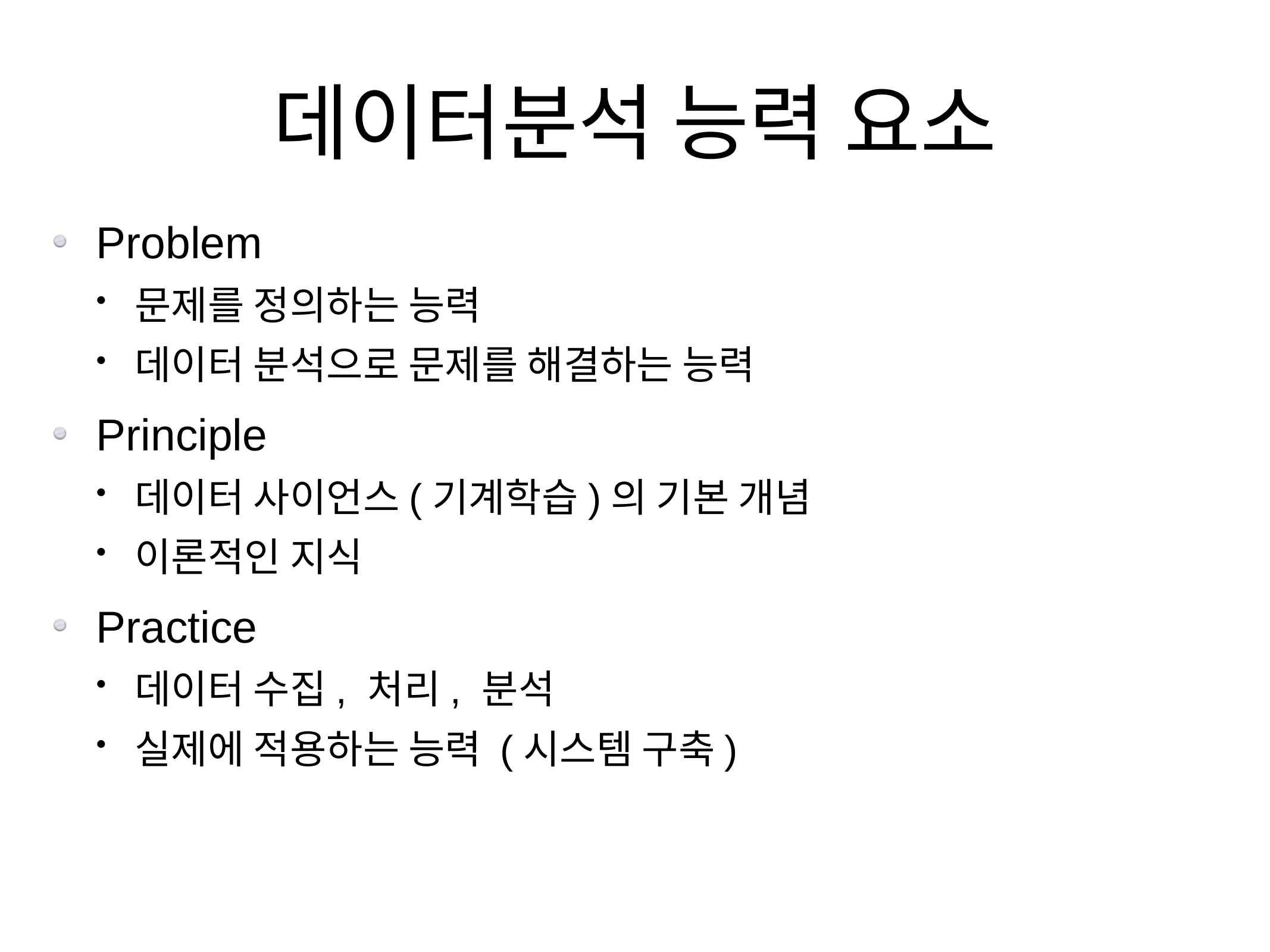

# 데이터분석 능력 요소
Problem
문제를 정의하는 능력
데이터 분석으로 문제를 해결하는 능력
Principle
데이터 사이언스(기계학습)의 기본 개념
이론적인 지식
Practice
데이터 수집, 처리, 분석
실제에 적용하는 능력 (시스템 구축)